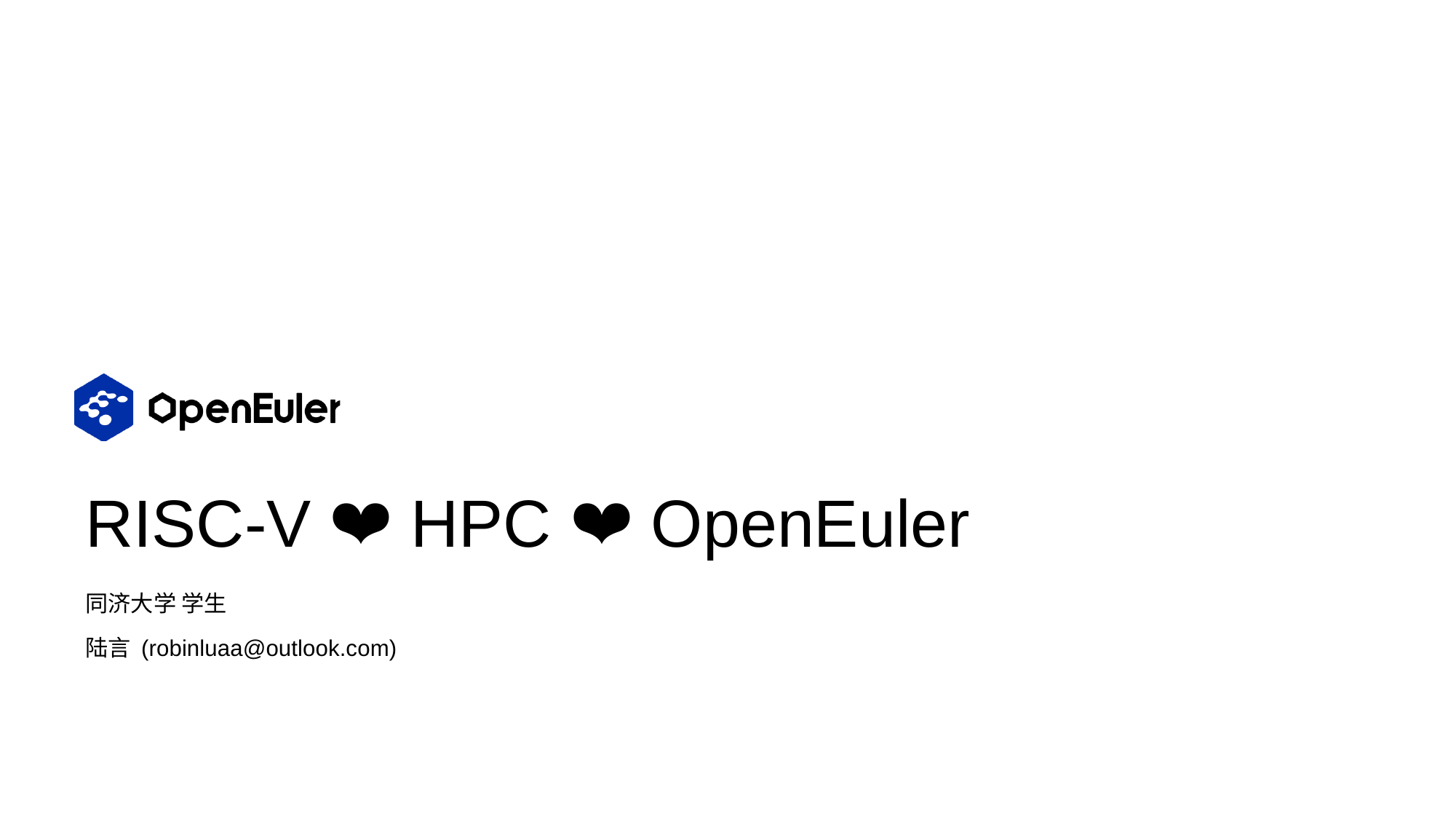

# RISC-V ❤️ HPC ❤️ OpenEuler
同济大学 学生
陆言 (robinluaa@outlook.com)